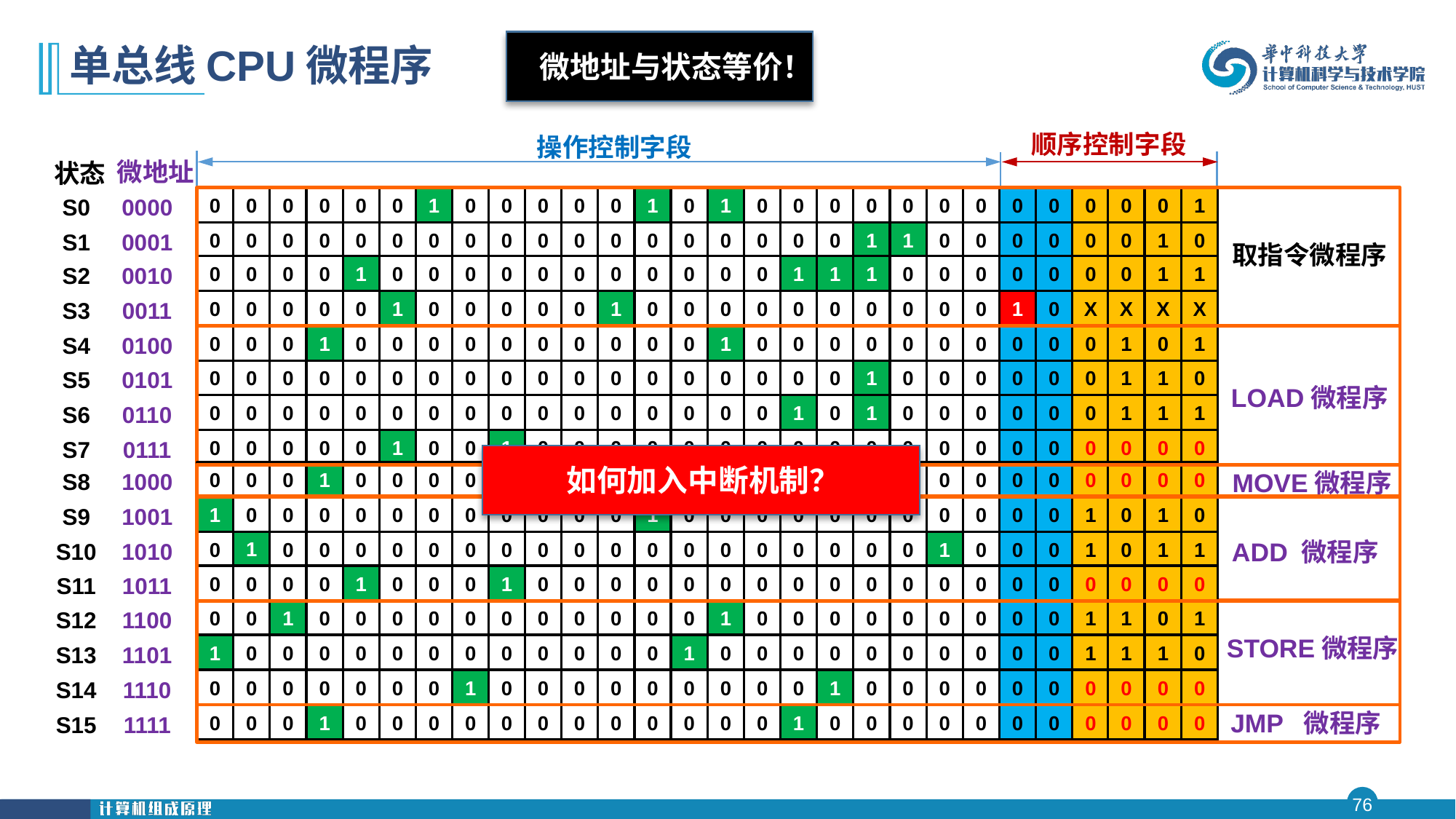

# 单总线CPU微程序

微地址与状态等价！
顺序控制字段
操作控制字段
微地址
0000
0001
0010
0011
0100
0101
0110
0111
1000
1001
1010
1011
1100
1101
1110
1111
状态
S0
S1
S2
S3
S4
S5
S6
S7
S8
S9
S10
S11
S12
S13
S14
S15

0
0
0
0
0
0
1
0
0
0
0
0
1
0
1
0
0
0
0
0
0
0
0
0
0
0
0
1
0
0
0
0
0
0
0
0
0
0
0
0
0
0
0
0
0
0
1
1
0
0
0
0
0
0
1
0
0
0
0
0
1
0
0
0
0
0
0
0
0
0
0
0
1
1
1
0
0
0
0
0
0
0
1
1
0
0
0
0
0
1
0
0
0
0
0
1
0
0
0
0
0
0
0
0
0
0
1
0
X
X
X
X
取指令微程序

0
0
0
1
0
0
0
0
0
0
0
0
0
0
1
0
0
0
0
0
0
0
0
0
0
1
0
1
0
0
0
0
0
0
0
0
0
0
0
0
0
0
0
0
0
0
1
0
0
0
0
0
0
1
1
0
0
0
0
0
0
0
0
0
0
0
0
0
0
0
0
0
1
0
1
0
0
0
0
0
0
1
1
1
0
0
0
0
0
1
0
0
1
0
0
0
0
0
0
0
0
0
0
0
0
0
0
0
0
0
0
0
LOAD微程序

如何加入中断机制？
MOVE微程序
0
0
0
1
0
0
0
0
0
1
0
0
0
0
0
0
0
0
0
0
0
0
0
0
0
0
0
0

1
0
0
0
0
0
0
0
0
0
0
0
1
0
0
0
0
0
0
0
0
0
0
0
1
0
1
0
1
0
0
0
0
0
0
0
0
0
0
0
0
0
0
0
0
0
0
0
1
0
0
0
1
0
1
1
0
0
0
0
1
0
0
0
1
0
0
0
0
0
0
0
0
0
0
0
0
0
0
0
0
0
0
0
ADD 微程序
0
0
1
0
0
0
0
0
0
0
0
0
0
0
1
0
0
0
0
0
0
0
0
0
1
1
0
1
1
0
0
0
0
0
0
0
0
0
0
0
0
1
0
0
0
0
0
0
0
0
0
0
1
1
1
0
0
0
0
0
0
0
0
1
0
0
0
0
0
0
0
0
0
1
0
0
0
0
0
0
0
0
0
0

STORE微程序
JMP  微程序

0
0
0
1
0
0
0
0
0
0
0
0
0
0
0
0
1
0
0
0
0
0
0
0
0
0
0
0